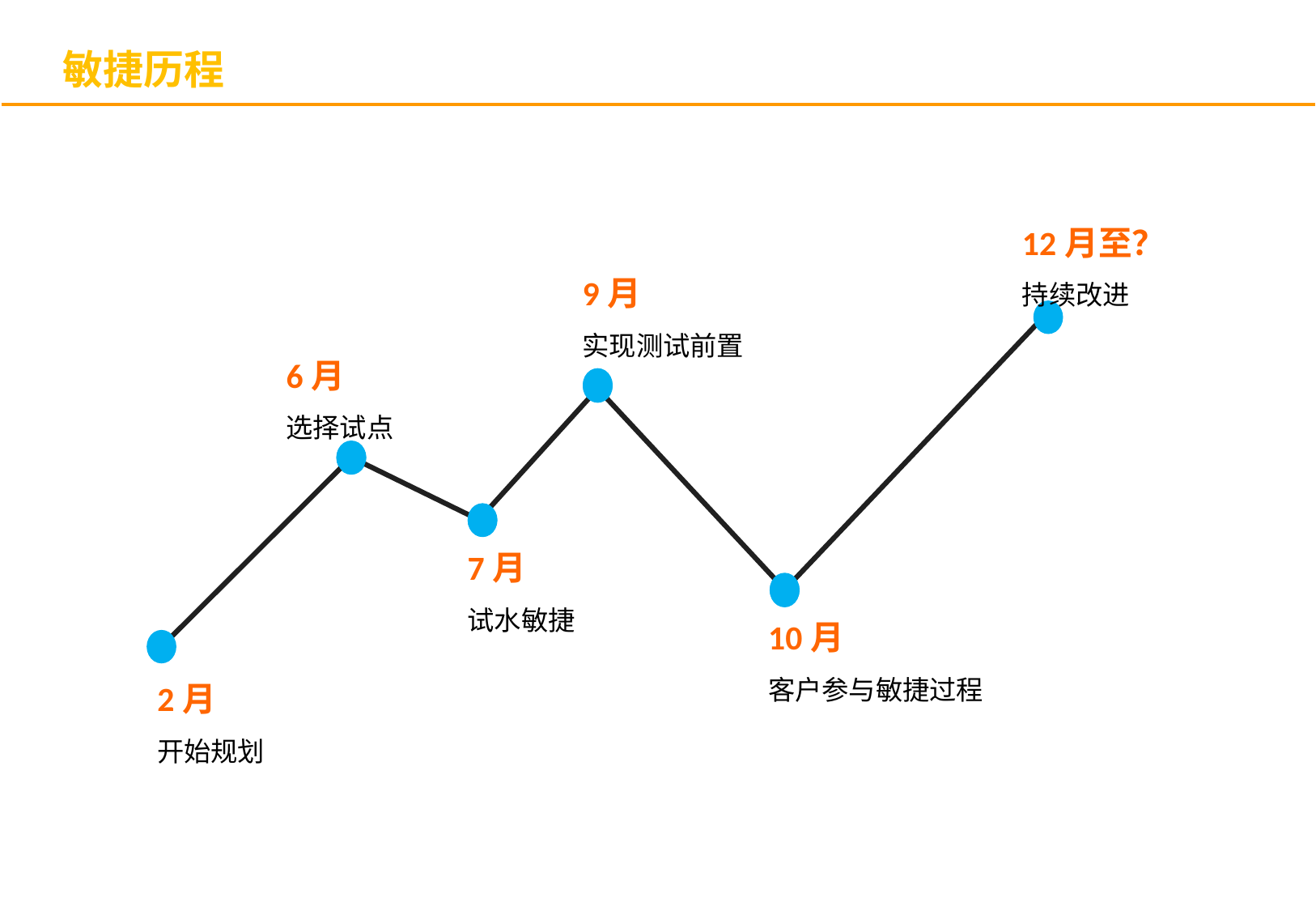

敏捷历程
12月至？
持续改进
9月
实现测试前置

6月
选择试点

7月
试水敏捷

10月
客户参与敏捷过程

2月
开始规划